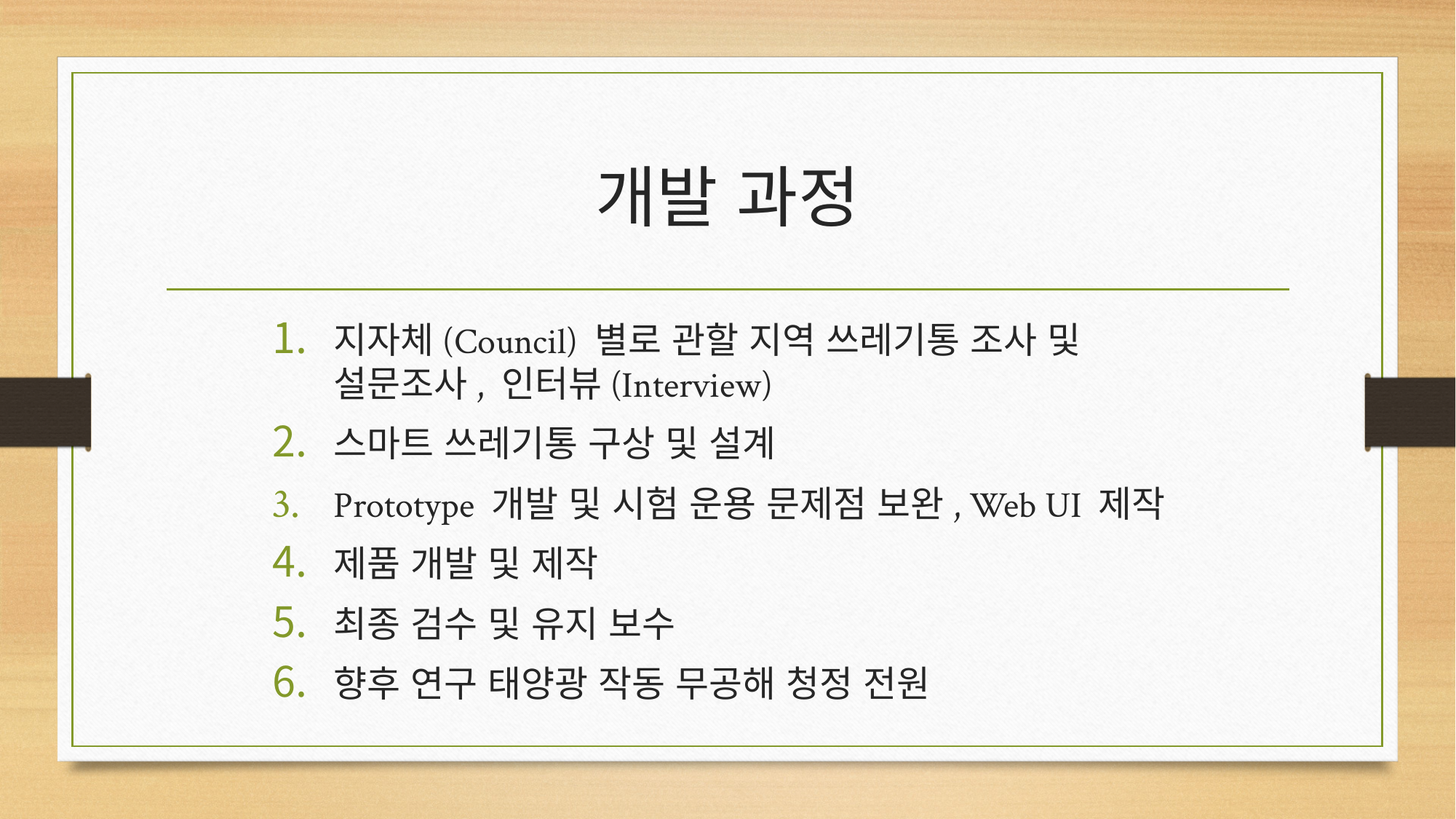

# 개발 과정
지자체(Council) 별로 관할 지역 쓰레기통 조사 및
설문조사, 인터뷰(Interview)
스마트 쓰레기통 구상 및 설계
Prototype 개발 및 시험 운용 문제점 보완, Web UI 제작
제품 개발 및 제작
최종 검수 및 유지 보수
향후 연구 태양광 작동 무공해 청정 전원